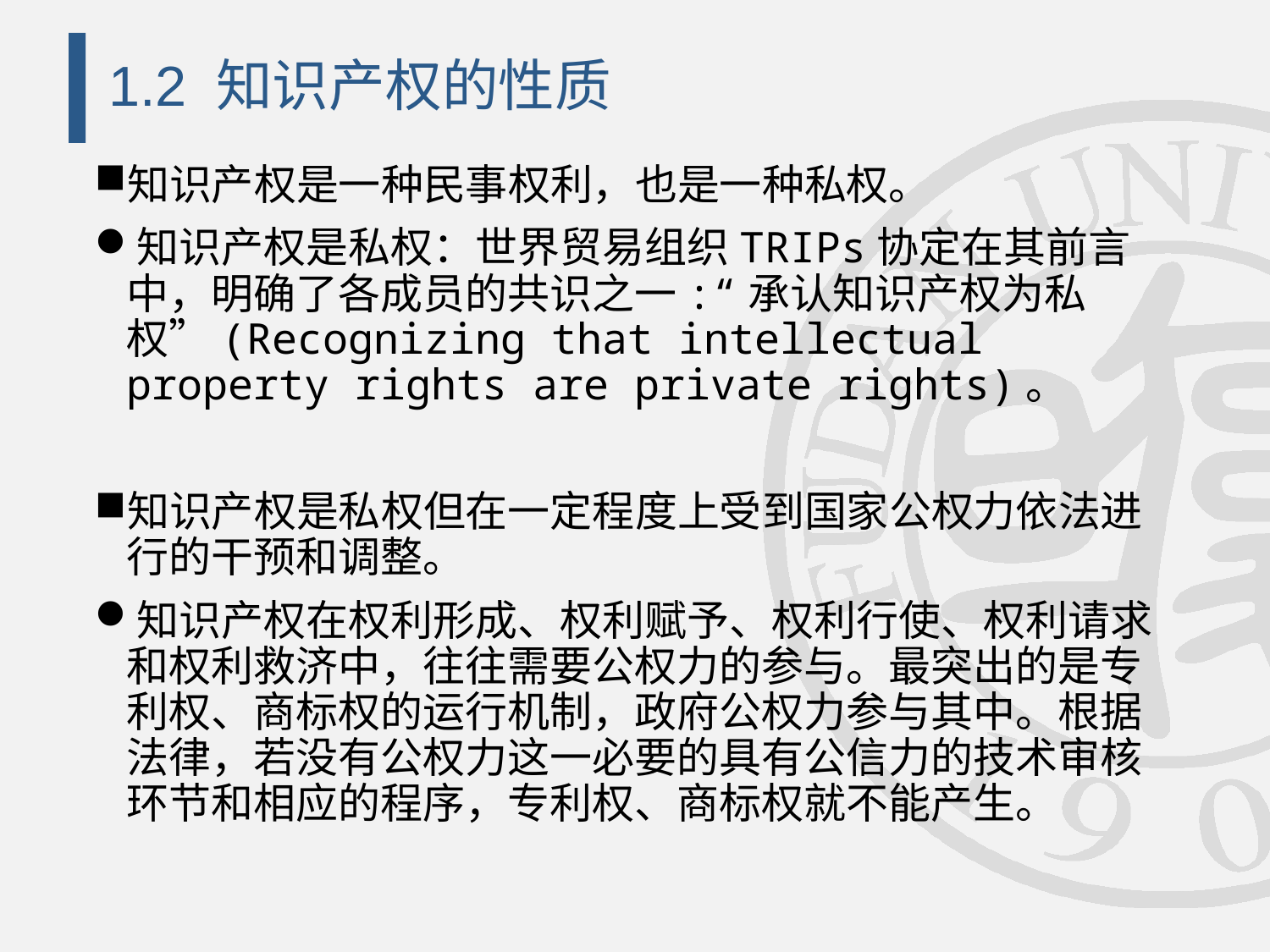

# 1.2 知识产权的性质
知识产权是一种民事权利，也是一种私权。
知识产权是私权：世界贸易组织TRIPs协定在其前言中，明确了各成员的共识之一:“承认知识产权为私权”(Recognizing that intellectual property rights are private rights)。

知识产权是私权但在一定程度上受到国家公权力依法进行的干预和调整。
知识产权在权利形成、权利赋予、权利行使、权利请求和权利救济中，往往需要公权力的参与。最突出的是专利权、商标权的运行机制，政府公权力参与其中。根据法律，若没有公权力这一必要的具有公信力的技术审核环节和相应的程序，专利权、商标权就不能产生。